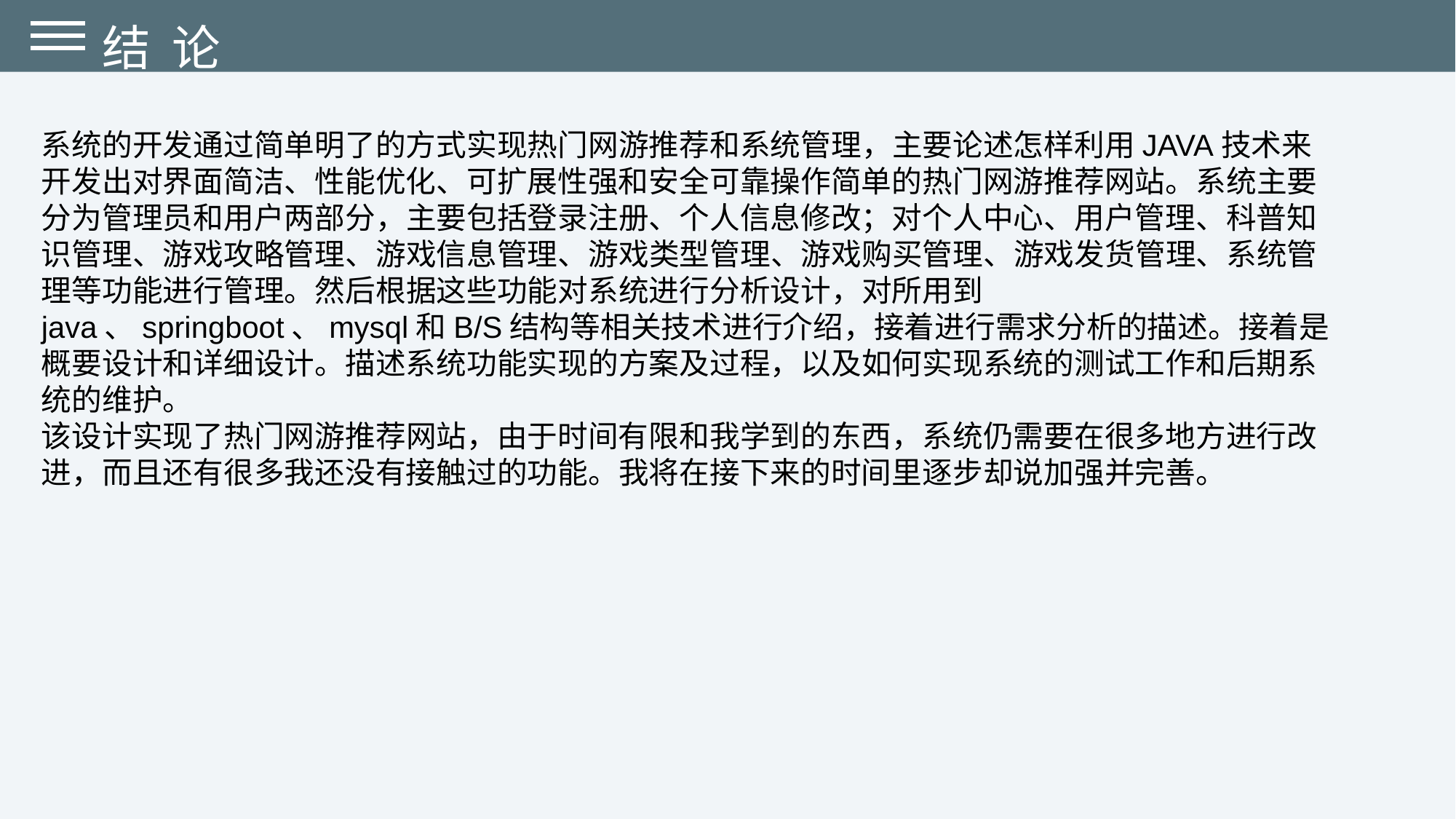

结  论

系统的开发通过简单明了的方式实现热门网游推荐和系统管理，主要论述怎样利用JAVA技术来开发出对界面简洁、性能优化、可扩展性强和安全可靠操作简单的热门网游推荐网站。系统主要分为管理员和用户两部分，主要包括登录注册、个人信息修改；对个人中心、用户管理、科普知识管理、游戏攻略管理、游戏信息管理、游戏类型管理、游戏购买管理、游戏发货管理、系统管理等功能进行管理。然后根据这些功能对系统进行分析设计，对所用到java、springboot、mysql和B/S结构等相关技术进行介绍，接着进行需求分析的描述。接着是概要设计和详细设计。描述系统功能实现的方案及过程，以及如何实现系统的测试工作和后期系统的维护。
该设计实现了热门网游推荐网站，由于时间有限和我学到的东西，系统仍需要在很多地方进行改进，而且还有很多我还没有接触过的功能。我将在接下来的时间里逐步却说加强并完善。